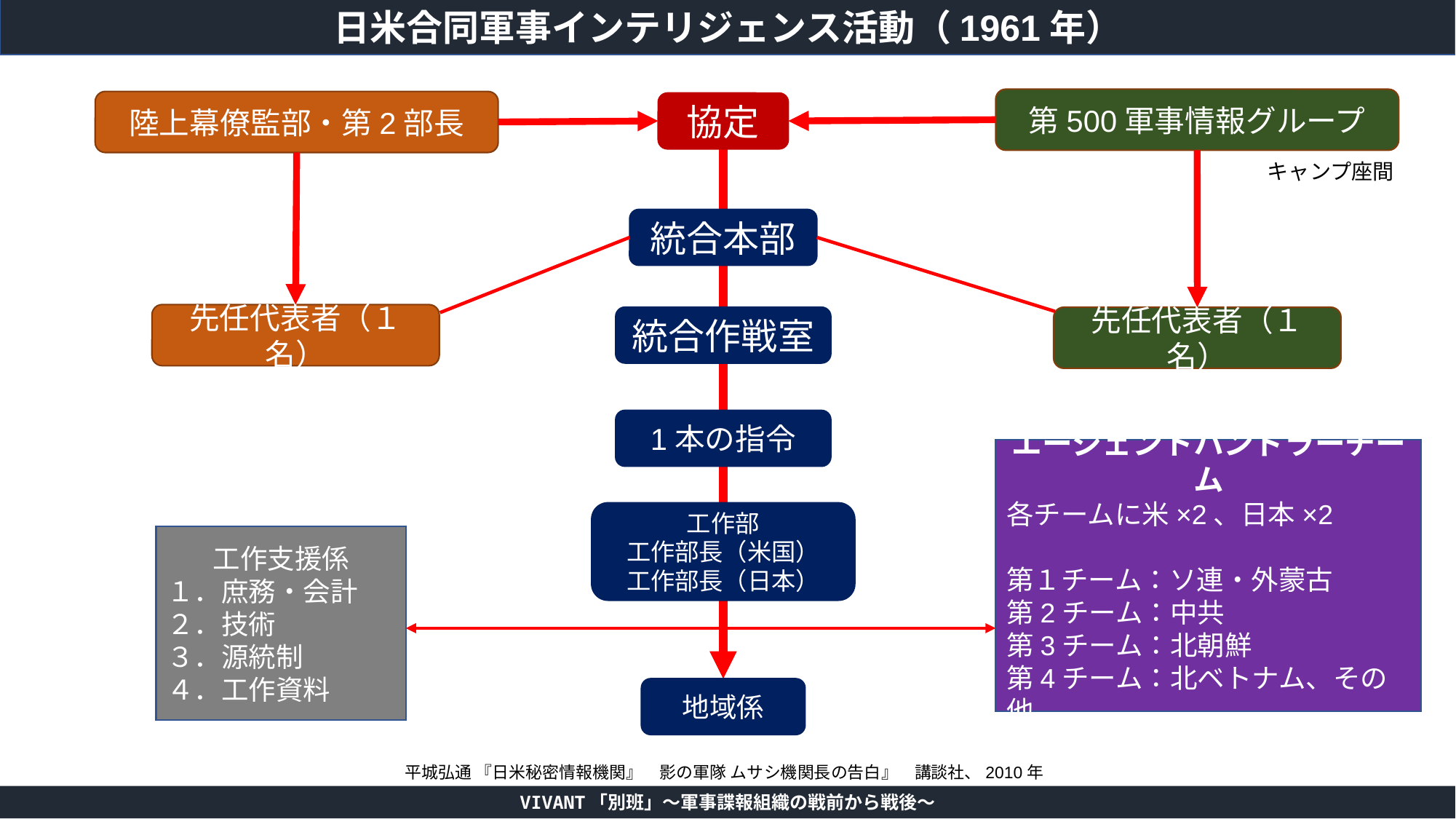

日米合同軍事インテリジェンス活動（1961年）
第500軍事情報グループ
陸上幕僚監部・第2部長
協定
キャンプ座間
統合本部
先任代表者（１名）
統合作戦室
先任代表者（１名）
1本の指令
エージェントハンドラーチーム
各チームに米×2、日本×2

第１チーム：ソ連・外蒙古
第2チーム：中共
第3チーム：北朝鮮
第4チーム：北ベトナム、その他
工作部
工作部長（米国）
工作部長（日本）
工作支援係
１．庶務・会計
２．技術
３．源統制
４．工作資料
地域係
平城弘通 『日米秘密情報機関』　影の軍隊 ムサシ機関長の告白』　講談社、2010年
VIVANT「別班」～軍事諜報組織の戦前から戦後～